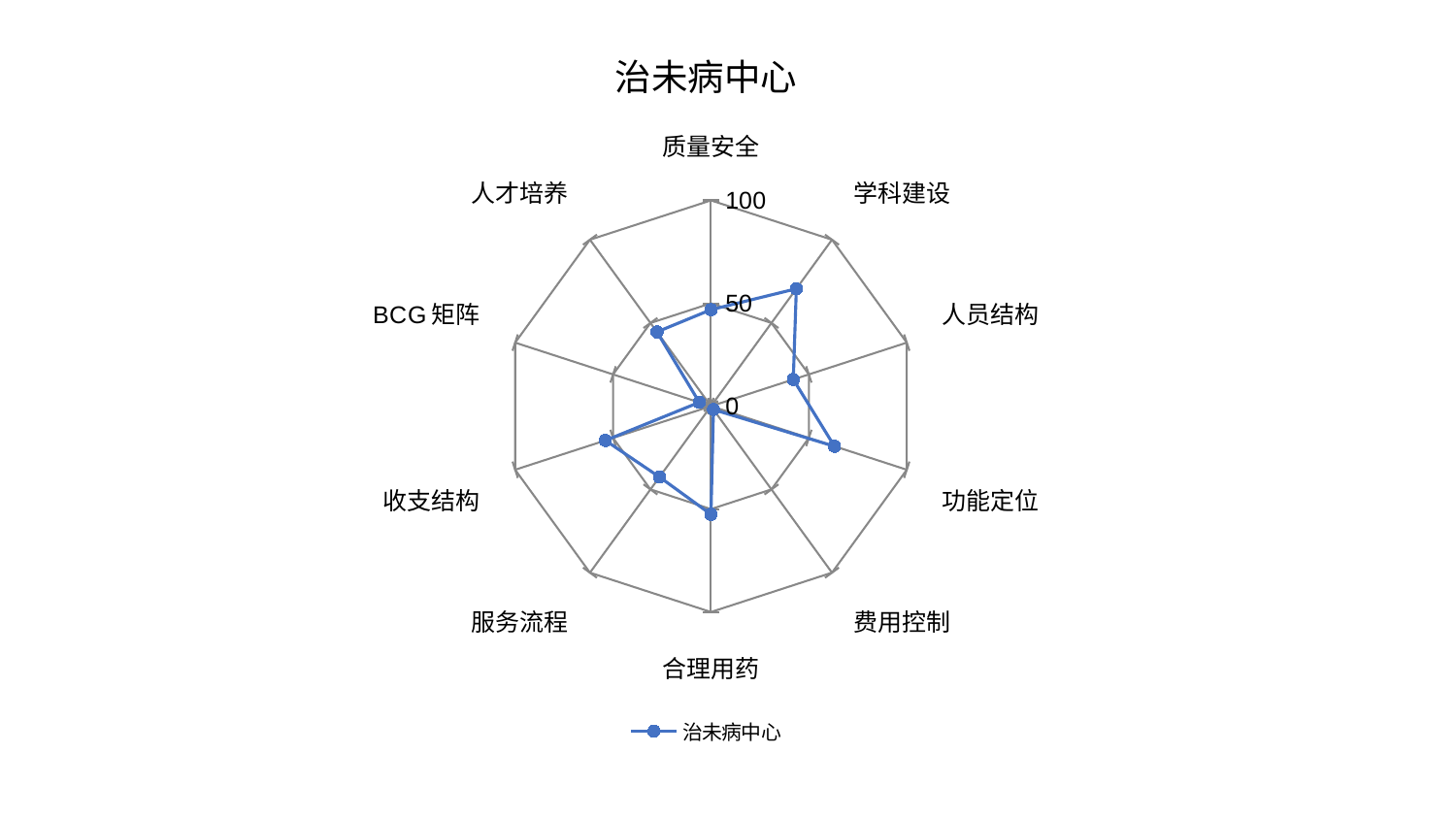

### Chart: 治未病中心

| Category | 治未病中心 |
|---|---|
| 质量安全 | 46.899537053593775 |
| 学科建设 | 70.53043094904571 |
| 人员结构 | 42.04462458840331 |
| 功能定位 | 63.0777966623633 |
| 费用控制 | 2.0416421308996022 |
| 合理用药 | 52.57042948058992 |
| 服务流程 | 42.551288511588695 |
| 收支结构 | 53.933752544510135 |
| BCG矩阵 | 5.982171015861583 |
| 人才培养 | 44.61775043286871 |
99